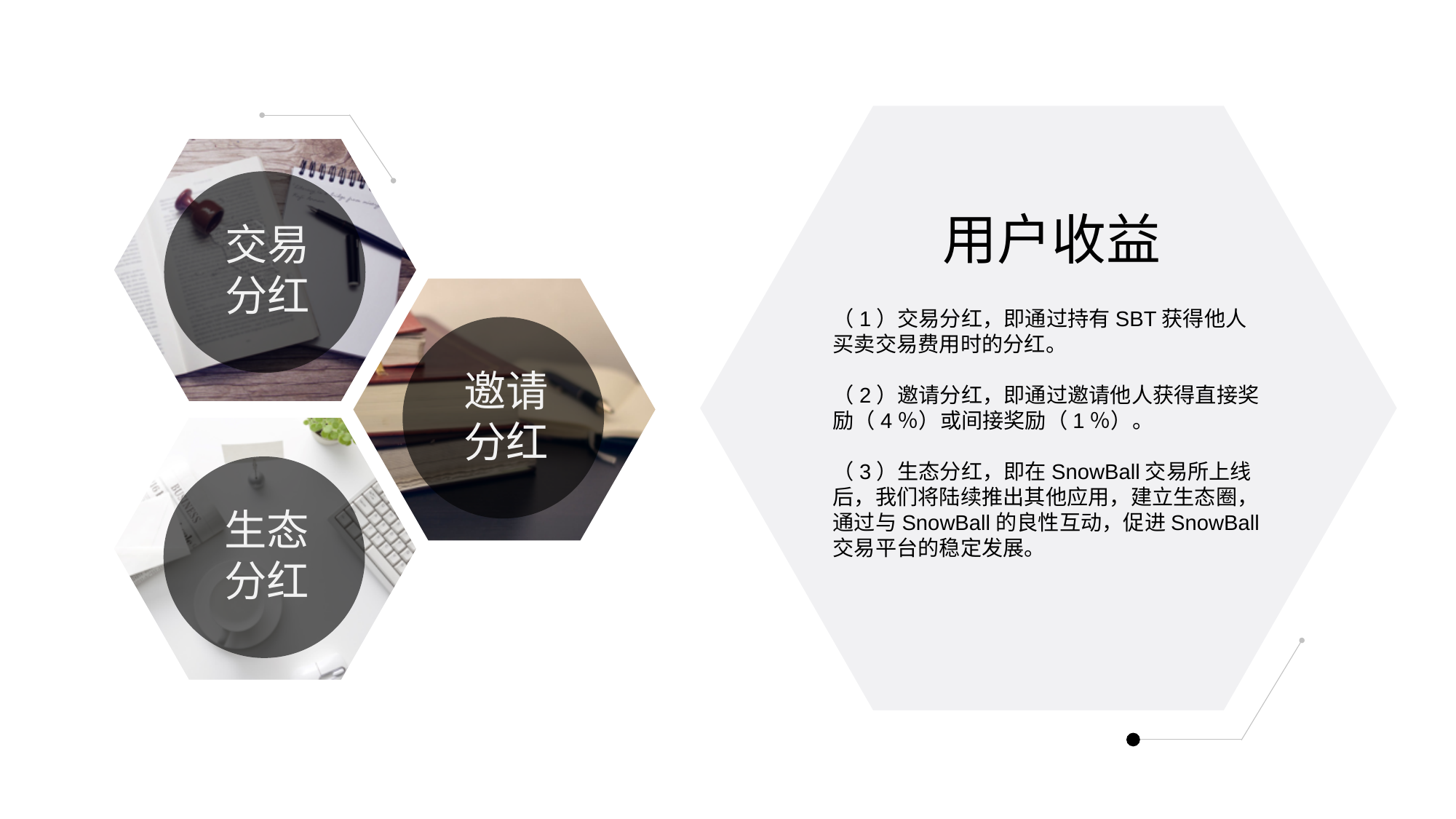

用户收益
交易分红

（1）交易分红，即通过持有SBT获得他人买卖交易费用时的分红。

（2）邀请分红，即通过邀请他人获得直接奖励（4％）或间接奖励（1％）。

（3）生态分红，即在SnowBall交易所上线后，我们将陆续推出其他应用，建立生态圈，通过与SnowBall的良性互动，促进SnowBall交易平台的稳定发展。

邀请分红

生态分红